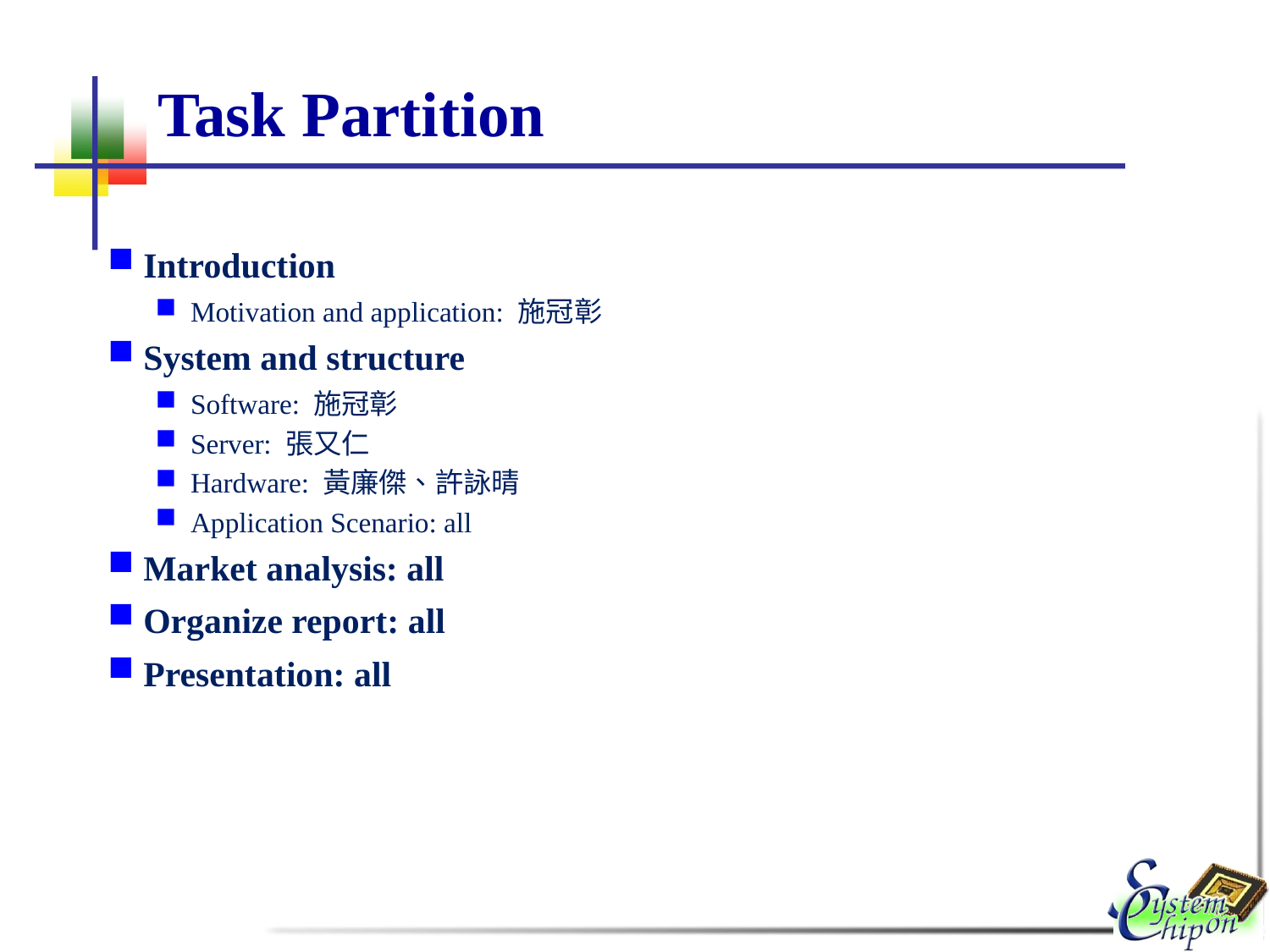

# Task Partition
Introduction
Motivation and application: 施冠彰
System and structure
Software: 施冠彰
Server: 張又仁
Hardware: 黃廉傑、許詠晴
Application Scenario: all
Market analysis: all
Organize report: all
Presentation: all